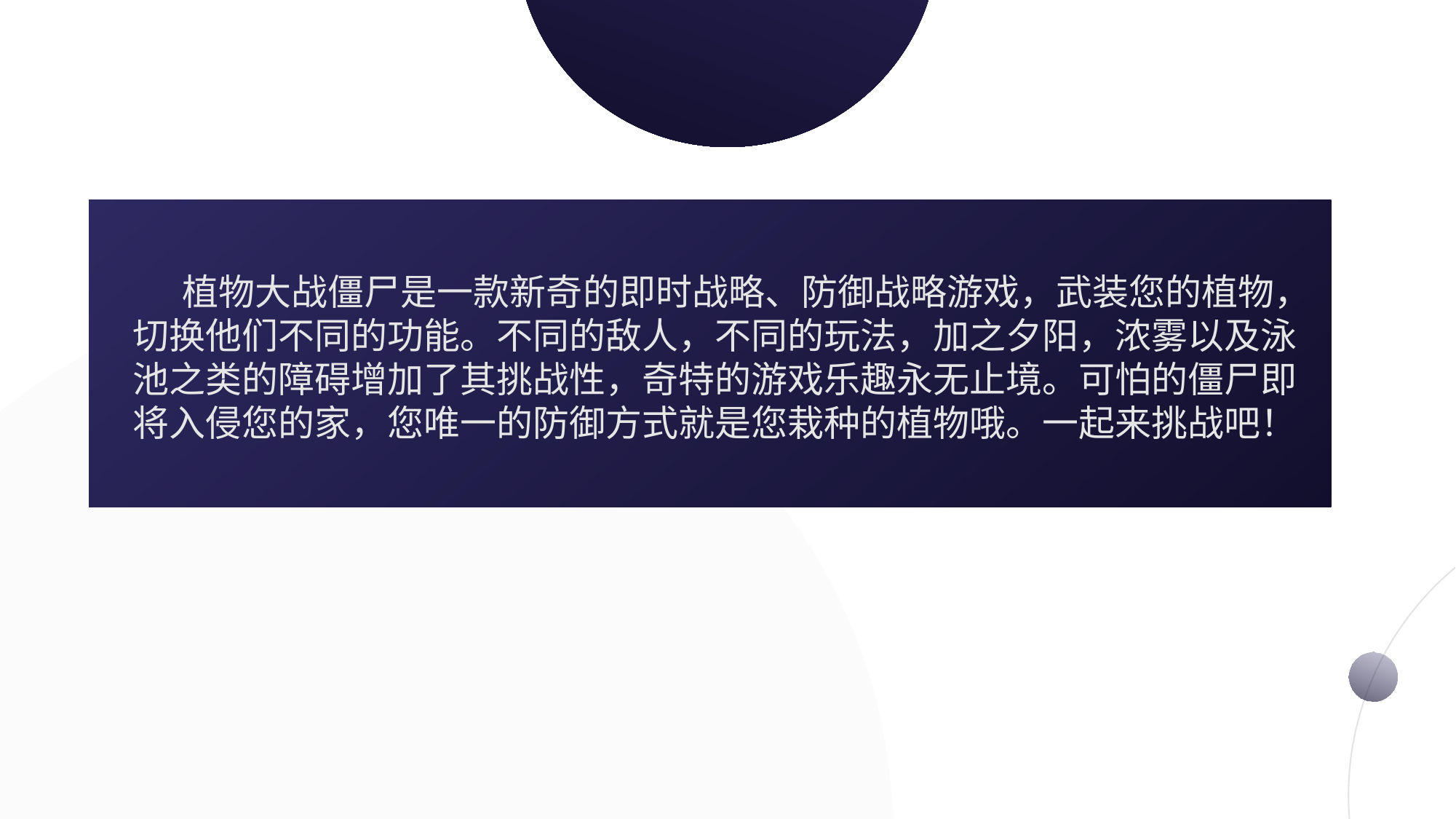

植物大战僵尸是一款新奇的即时战略、防御战略游戏，武装您的植物，切换他们不同的功能。不同的敌人，不同的玩法，加之夕阳，浓雾以及泳池之类的障碍增加了其挑战性，奇特的游戏乐趣永无止境。可怕的僵尸即将入侵您的家，您唯一的防御方式就是您栽种的植物哦。一起来挑战吧！